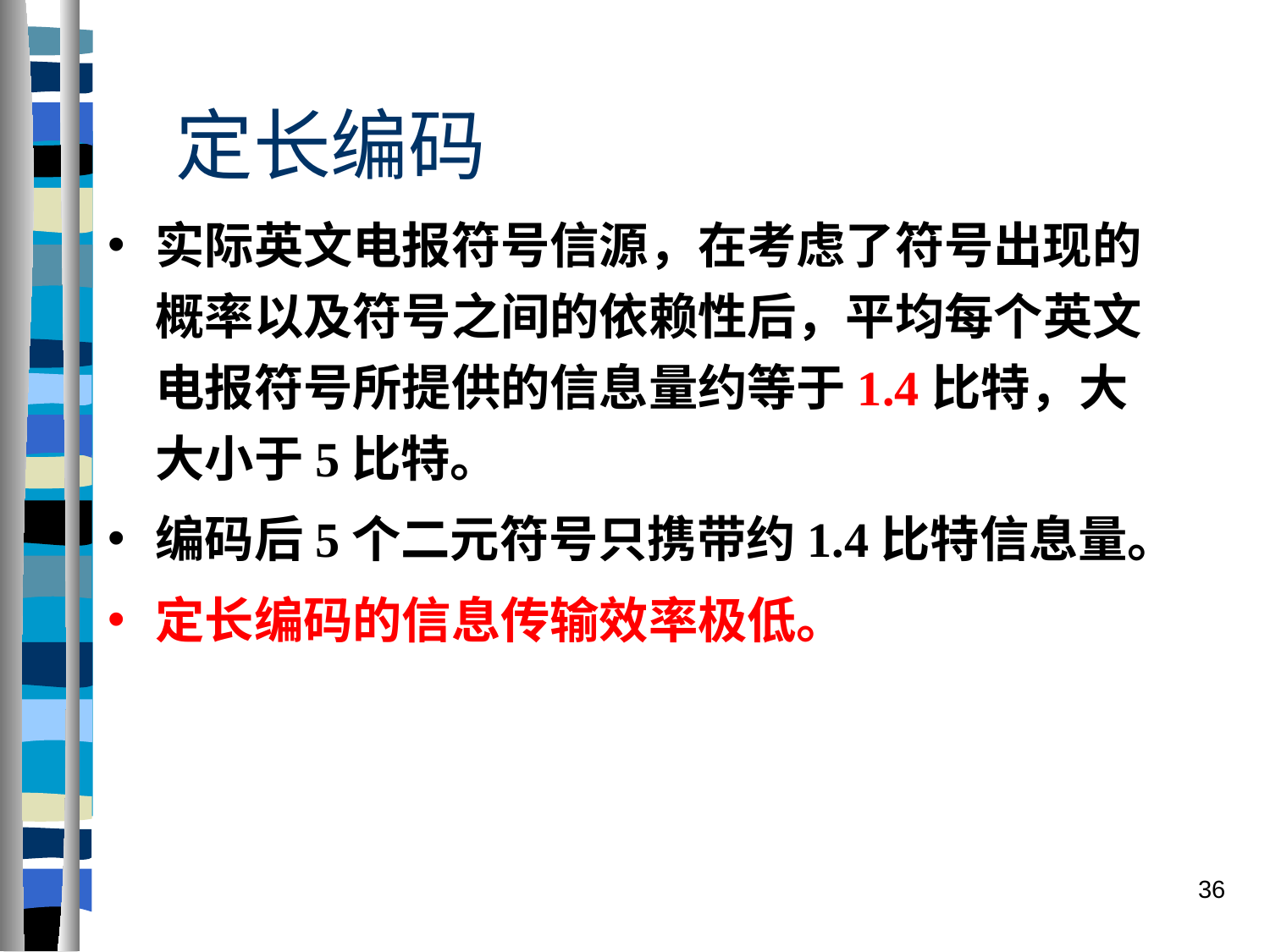

# 定长编码
实际英文电报符号信源，在考虑了符号出现的概率以及符号之间的依赖性后，平均每个英文电报符号所提供的信息量约等于1.4比特，大大小于5比特。
编码后5个二元符号只携带约1.4比特信息量。
定长编码的信息传输效率极低。
36